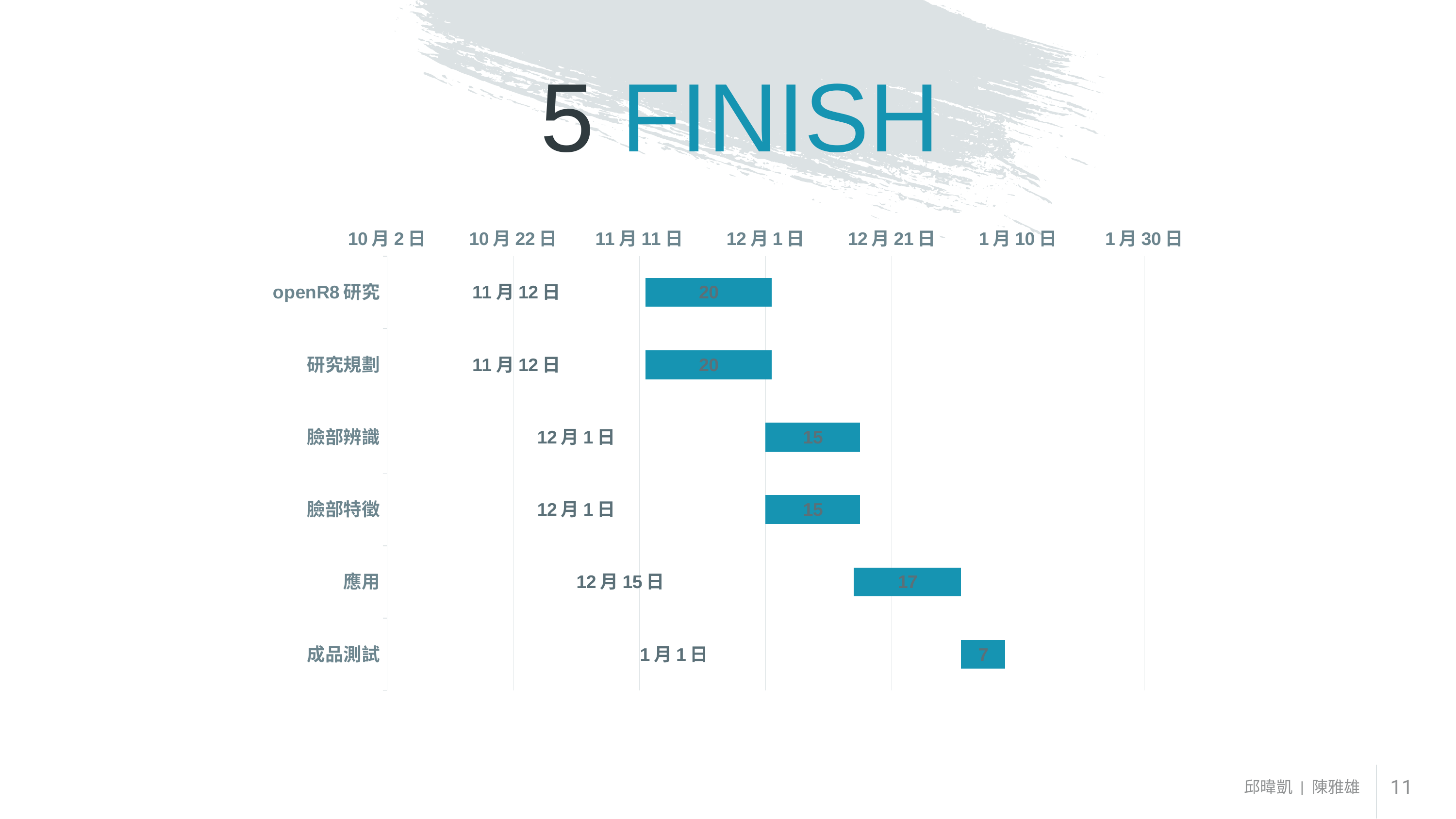

5 FINISH

### Chart

| Category |  |  |
|---|---|---|
| openR8研究 | 43781.0 | 20.0 |
| 研究規劃 | 43781.0 | 20.0 |
| 臉部辨識 | 43800.0 | 15.0 |
| 臉部特徵 | 43800.0 | 15.0 |
| 應用 | 43814.0 | 17.0 |
| 成品測試 | 43831.0 | 7.0 |
11
邱暐凱 | 陳雅雄